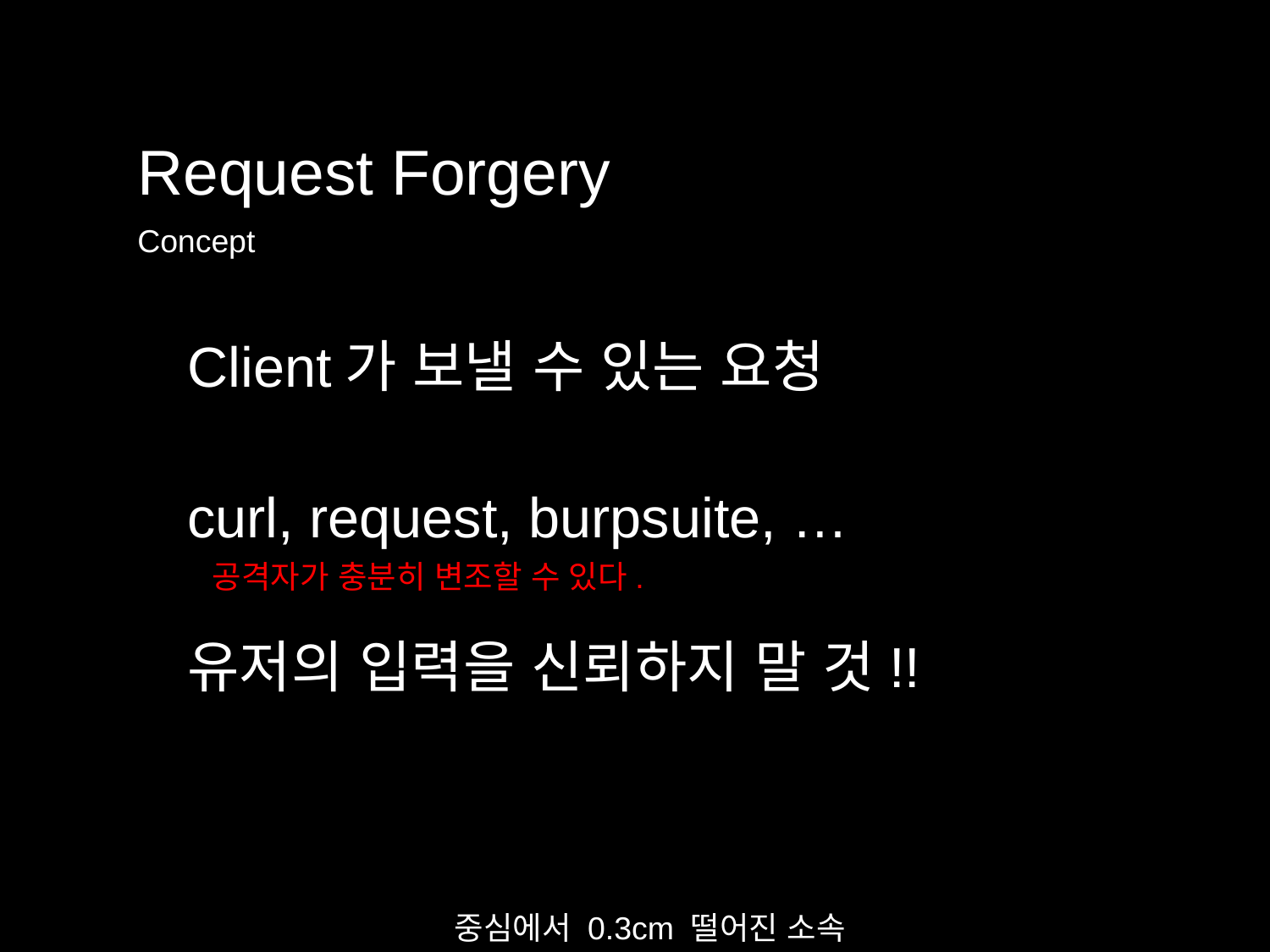

Request Forgery
Concept
Client가 보낼 수 있는 요청
curl, request, burpsuite, …
공격자가 충분히 변조할 수 있다.
유저의 입력을 신뢰하지 말 것!!